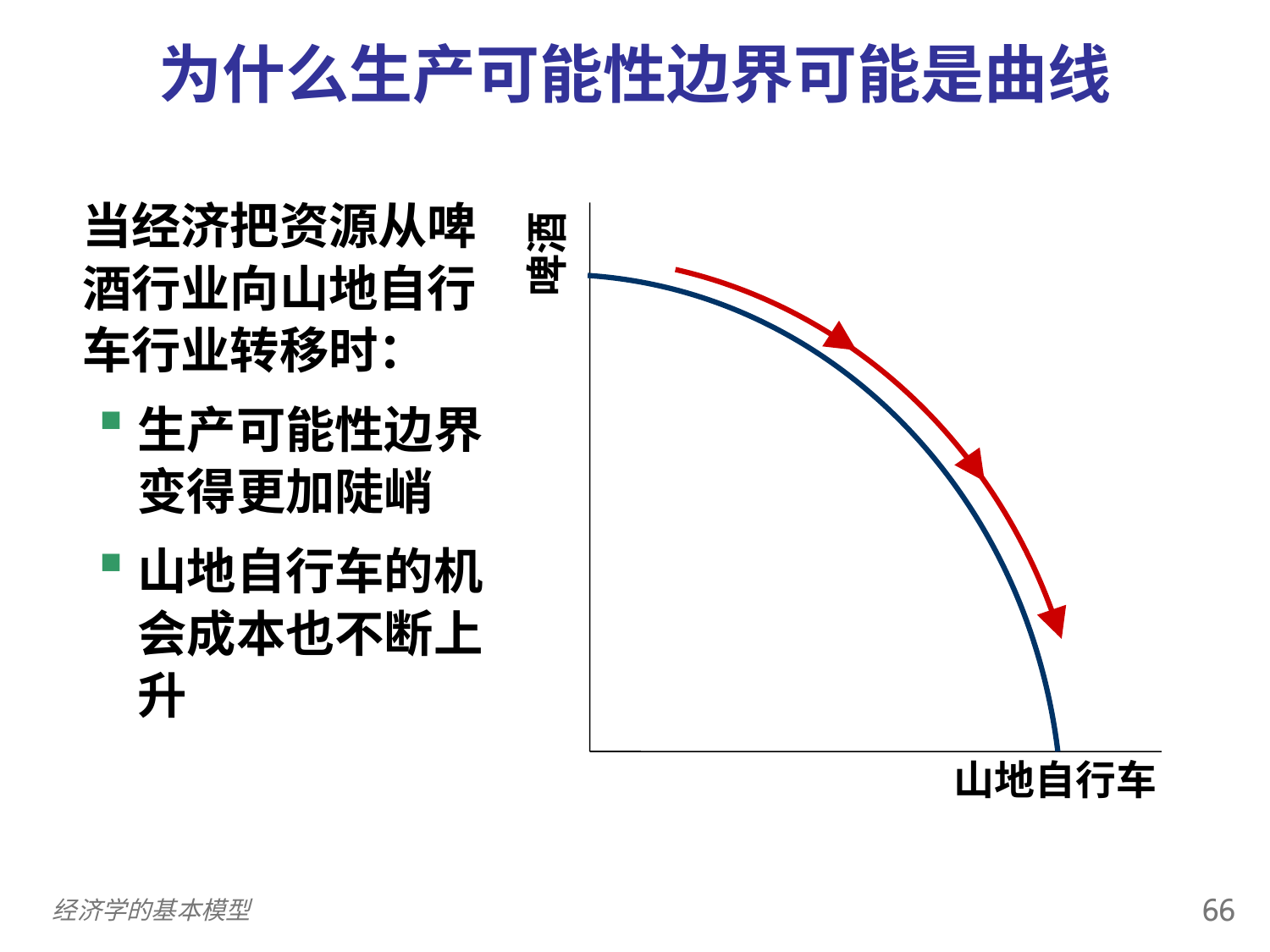

为什么生产可能性边界可能是曲线
当经济把资源从啤酒行业向山地自行车行业转移时：
生产可能性边界变得更加陡峭
山地自行车的机会成本也不断上升

啤酒

山地自行车

66
经济学的基本模型